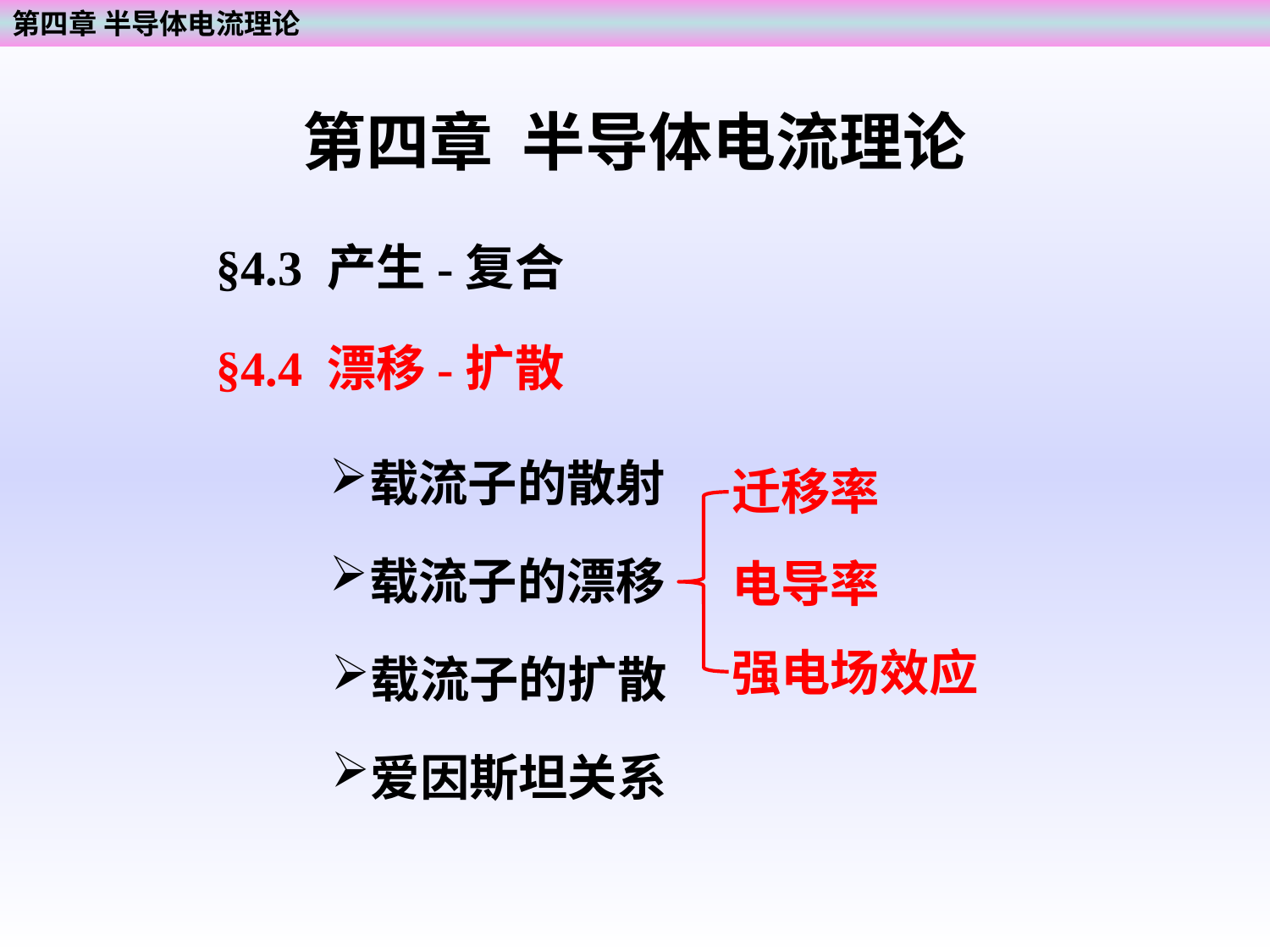

第四章 半导体电流理论
第四章  半导体电流理论
§4.3 产生-复合
§4.4 漂移-扩散
载流子的散射
迁移率

载流子的漂移
电导率
强电场效应
载流子的扩散
爱因斯坦关系